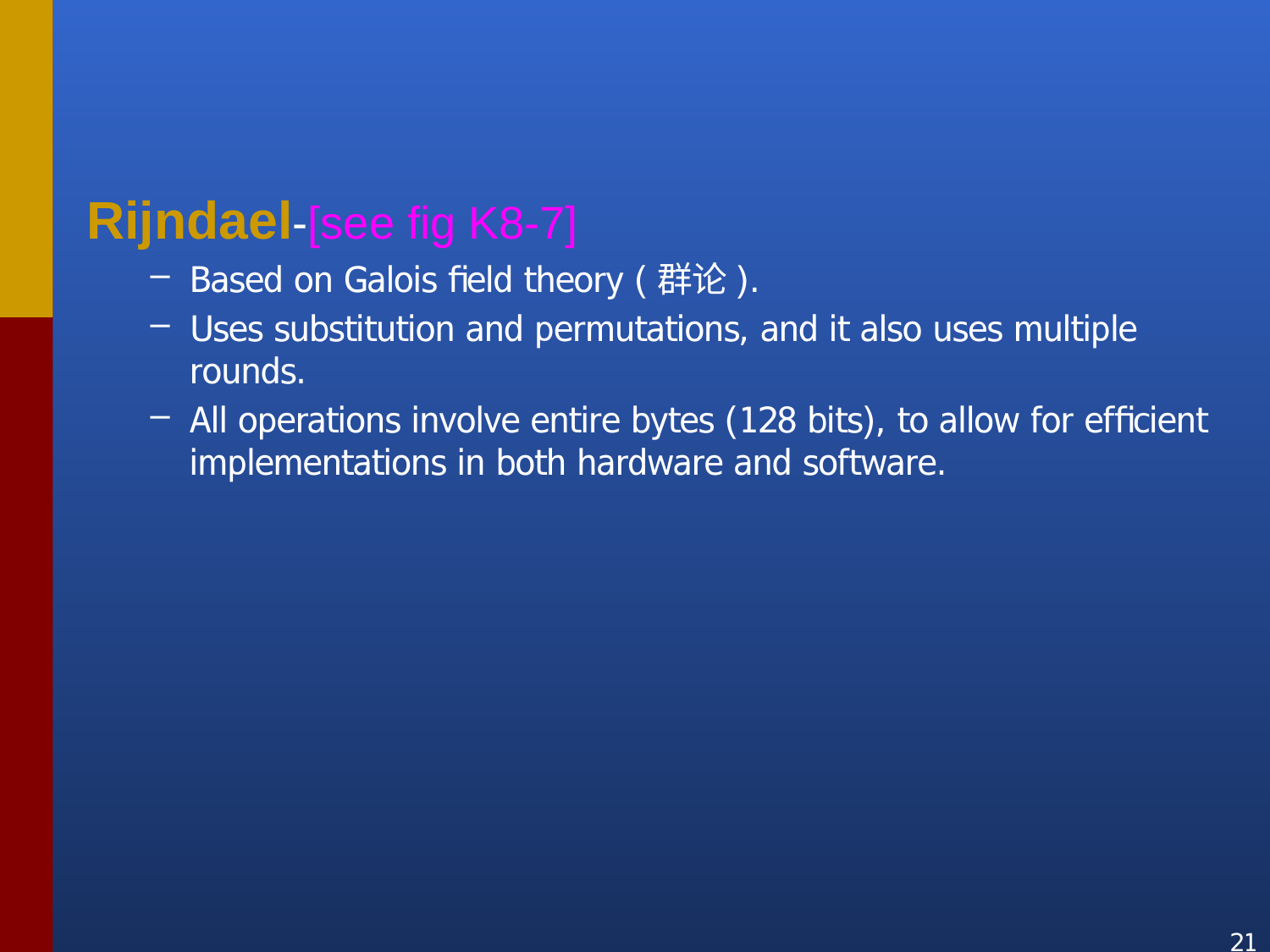

Rijndael-[see fig K8-7]
Based on Galois field theory (群论).
Uses substitution and permutations, and it also uses multiple rounds.
All operations involve entire bytes (128 bits), to allow for efficient implementations in both hardware and software.
21